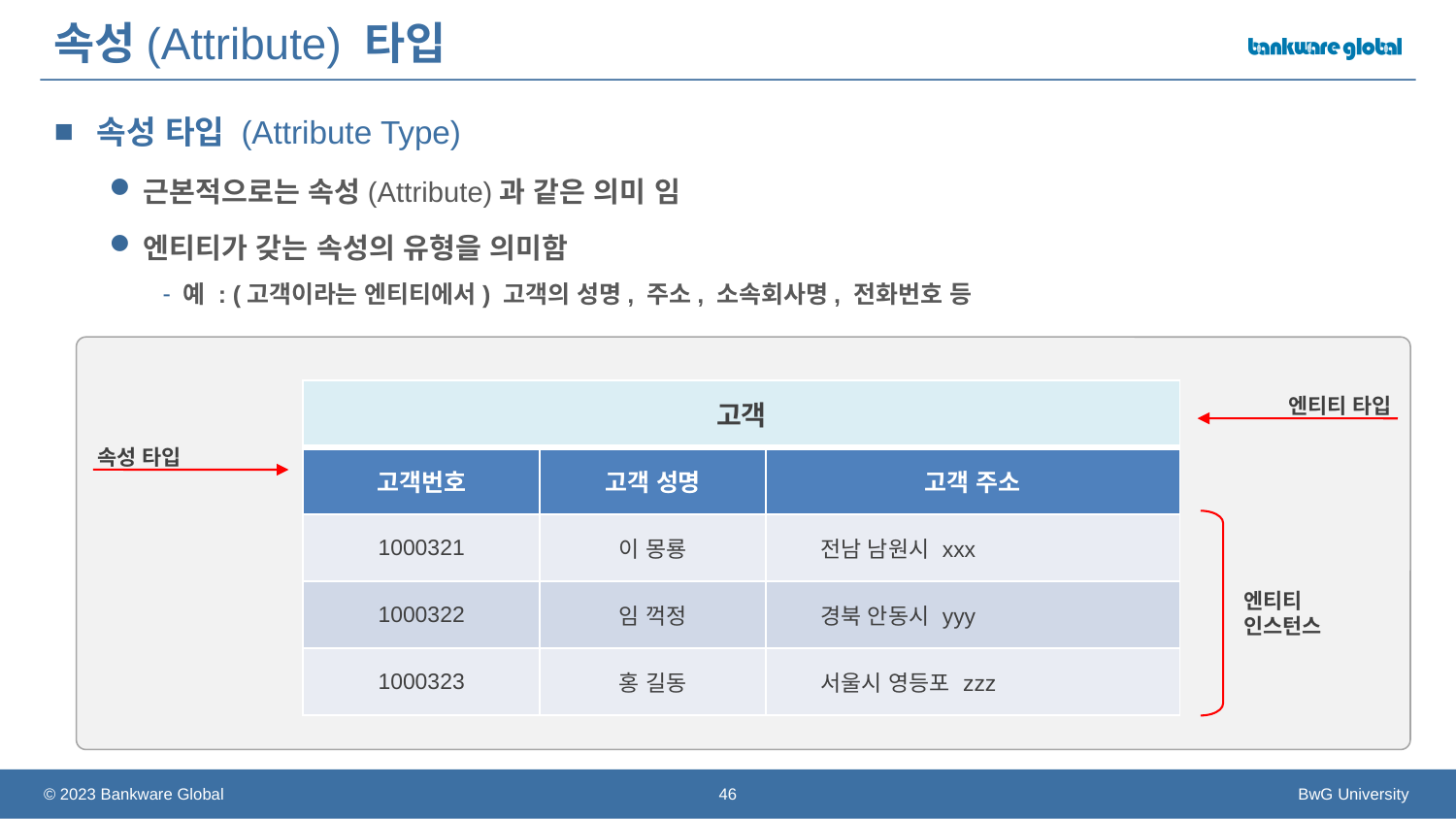

# 속성(Attribute) 타입
속성 타입 (Attribute Type)
근본적으로는 속성(Attribute)과 같은 의미 임
엔티티가 갖는 속성의 유형을 의미함
예 : (고객이라는 엔티티에서) 고객의 성명, 주소, 소속회사명, 전화번호 등

| 고객 |  |  |
| --- | --- | --- |
| 고객번호 | 고객 성명 | 고객 주소 |
| 1000321 | 이 몽룡 | 전남 남원시 xxx |
| 1000322 | 임 꺽정 | 경북 안동시 yyy |
| 1000323 | 홍 길동 | 서울시 영등포 zzz |
엔티티 타입

속성 타입

엔티티
인스턴스
46